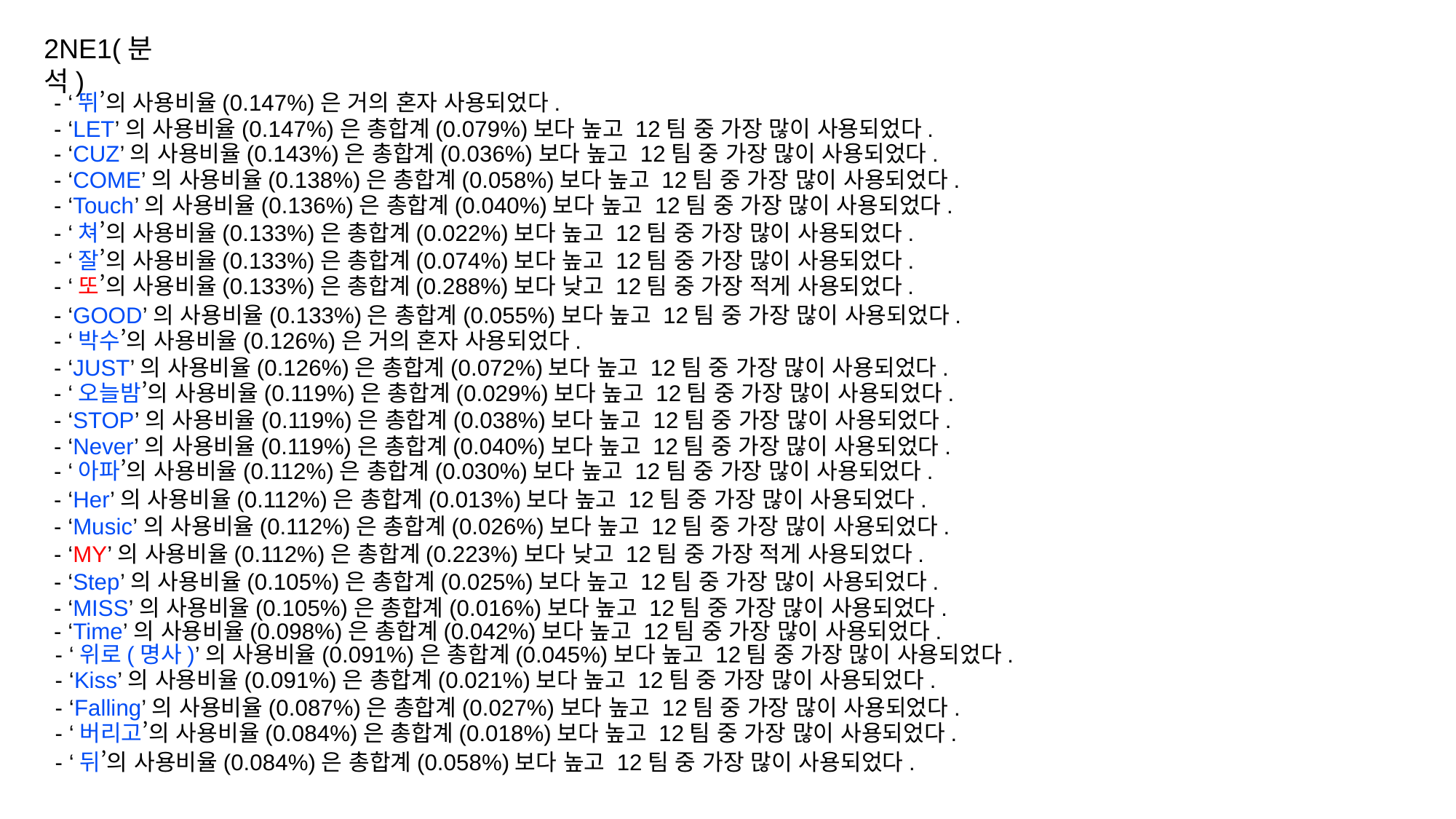

2NE1(분석)
- ‘뛰’의 사용비율(0.147%)은 거의 혼자 사용되었다.
- ‘LET’의 사용비율(0.147%)은 총합계(0.079%)보다 높고 12팀 중 가장 많이 사용되었다.
- ‘CUZ’의 사용비율(0.143%)은 총합계(0.036%)보다 높고 12팀 중 가장 많이 사용되었다.
- ‘COME’의 사용비율(0.138%)은 총합계(0.058%)보다 높고 12팀 중 가장 많이 사용되었다.
- ‘Touch’의 사용비율(0.136%)은 총합계(0.040%)보다 높고 12팀 중 가장 많이 사용되었다.
- ‘쳐’의 사용비율(0.133%)은 총합계(0.022%)보다 높고 12팀 중 가장 많이 사용되었다.
- ‘잘’의 사용비율(0.133%)은 총합계(0.074%)보다 높고 12팀 중 가장 많이 사용되었다.
- ‘또’의 사용비율(0.133%)은 총합계(0.288%)보다 낮고 12팀 중 가장 적게 사용되었다.
- ‘GOOD’의 사용비율(0.133%)은 총합계(0.055%)보다 높고 12팀 중 가장 많이 사용되었다.
- ‘박수’의 사용비율(0.126%)은 거의 혼자 사용되었다.
- ‘JUST’의 사용비율(0.126%)은 총합계(0.072%)보다 높고 12팀 중 가장 많이 사용되었다.
- ‘오늘밤’의 사용비율(0.119%)은 총합계(0.029%)보다 높고 12팀 중 가장 많이 사용되었다.
- ‘STOP’의 사용비율(0.119%)은 총합계(0.038%)보다 높고 12팀 중 가장 많이 사용되었다.
- ‘Never’의 사용비율(0.119%)은 총합계(0.040%)보다 높고 12팀 중 가장 많이 사용되었다.
- ‘아파’의 사용비율(0.112%)은 총합계(0.030%)보다 높고 12팀 중 가장 많이 사용되었다.
- ‘Her’의 사용비율(0.112%)은 총합계(0.013%)보다 높고 12팀 중 가장 많이 사용되었다.
- ‘Music’의 사용비율(0.112%)은 총합계(0.026%)보다 높고 12팀 중 가장 많이 사용되었다.
- ‘MY’의 사용비율(0.112%)은 총합계(0.223%)보다 낮고 12팀 중 가장 적게 사용되었다.
- ‘Step’의 사용비율(0.105%)은 총합계(0.025%)보다 높고 12팀 중 가장 많이 사용되었다.
- ‘MISS’의 사용비율(0.105%)은 총합계(0.016%)보다 높고 12팀 중 가장 많이 사용되었다.
- ‘Time’의 사용비율(0.098%)은 총합계(0.042%)보다 높고 12팀 중 가장 많이 사용되었다.
- ‘위로(명사)’의 사용비율(0.091%)은 총합계(0.045%)보다 높고 12팀 중 가장 많이 사용되었다.
- ‘Kiss’의 사용비율(0.091%)은 총합계(0.021%)보다 높고 12팀 중 가장 많이 사용되었다.
- ‘Falling’의 사용비율(0.087%)은 총합계(0.027%)보다 높고 12팀 중 가장 많이 사용되었다.
- ‘버리고’의 사용비율(0.084%)은 총합계(0.018%)보다 높고 12팀 중 가장 많이 사용되었다.
- ‘뒤’의 사용비율(0.084%)은 총합계(0.058%)보다 높고 12팀 중 가장 많이 사용되었다.